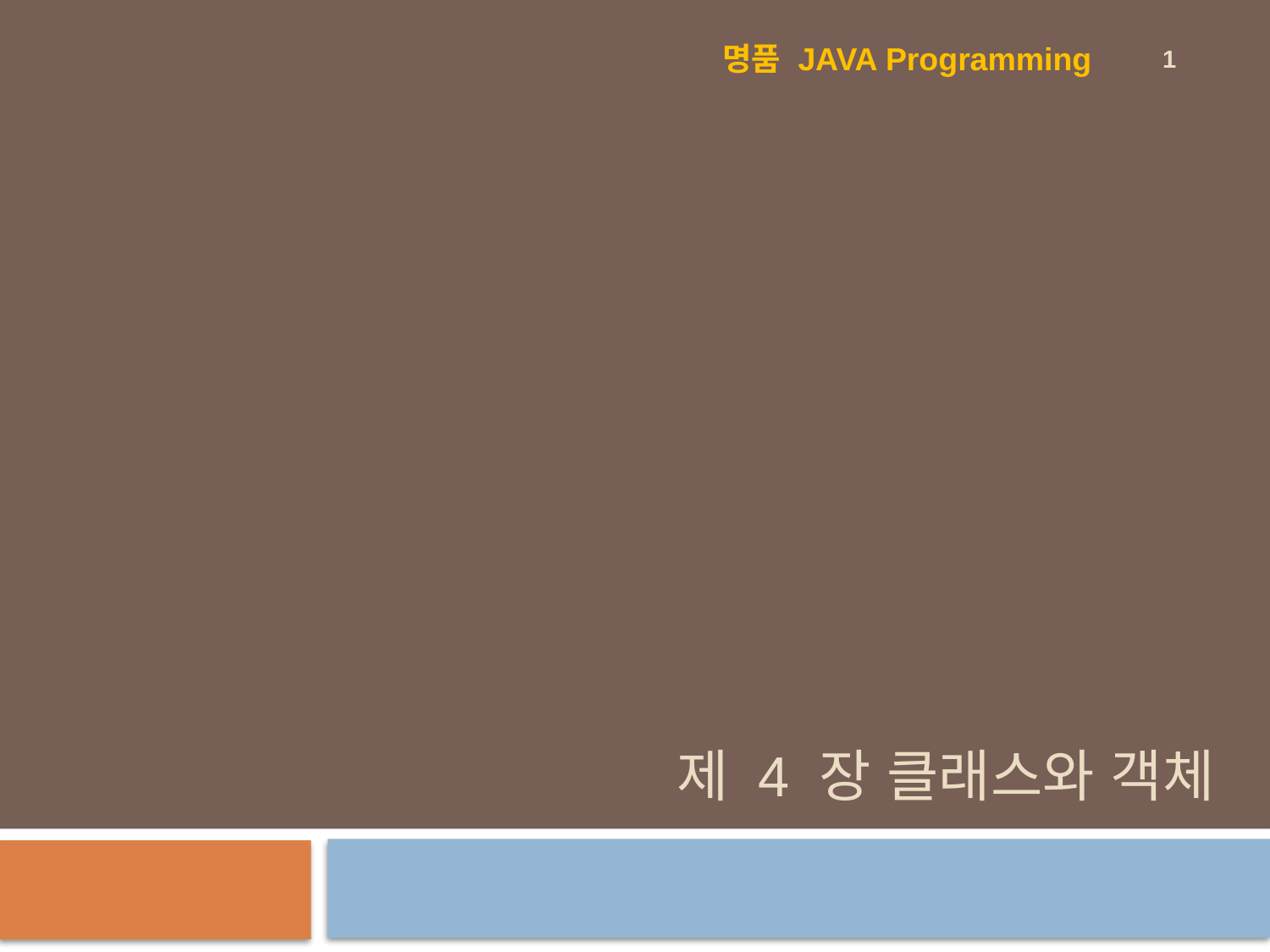

1
명품 JAVA Programming
# 제 4 장 클래스와 객체